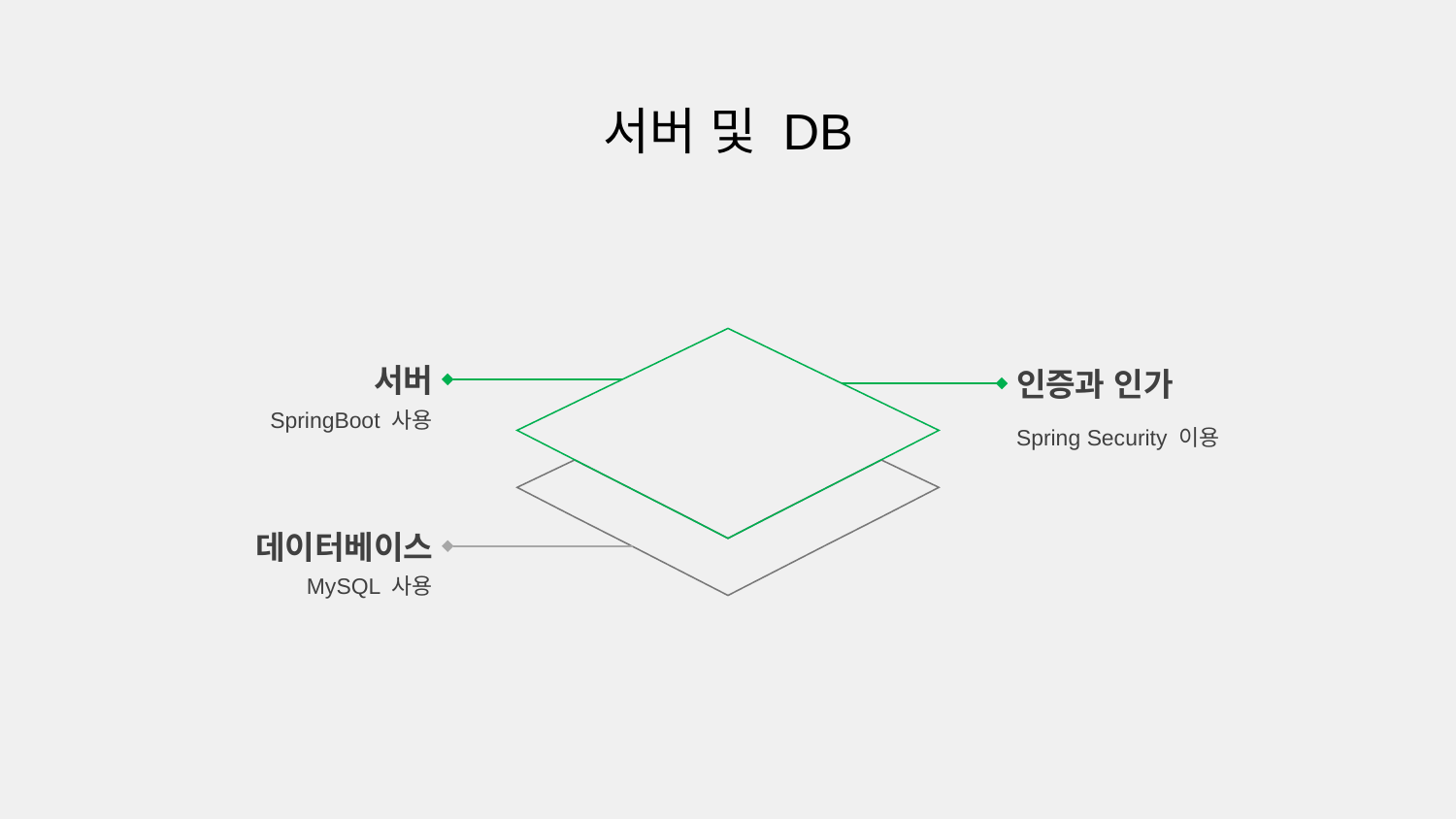

서버 및 DB

서버
인증과 인가
SpringBoot 사용
Spring Security 이용

데이터베이스
MySQL 사용